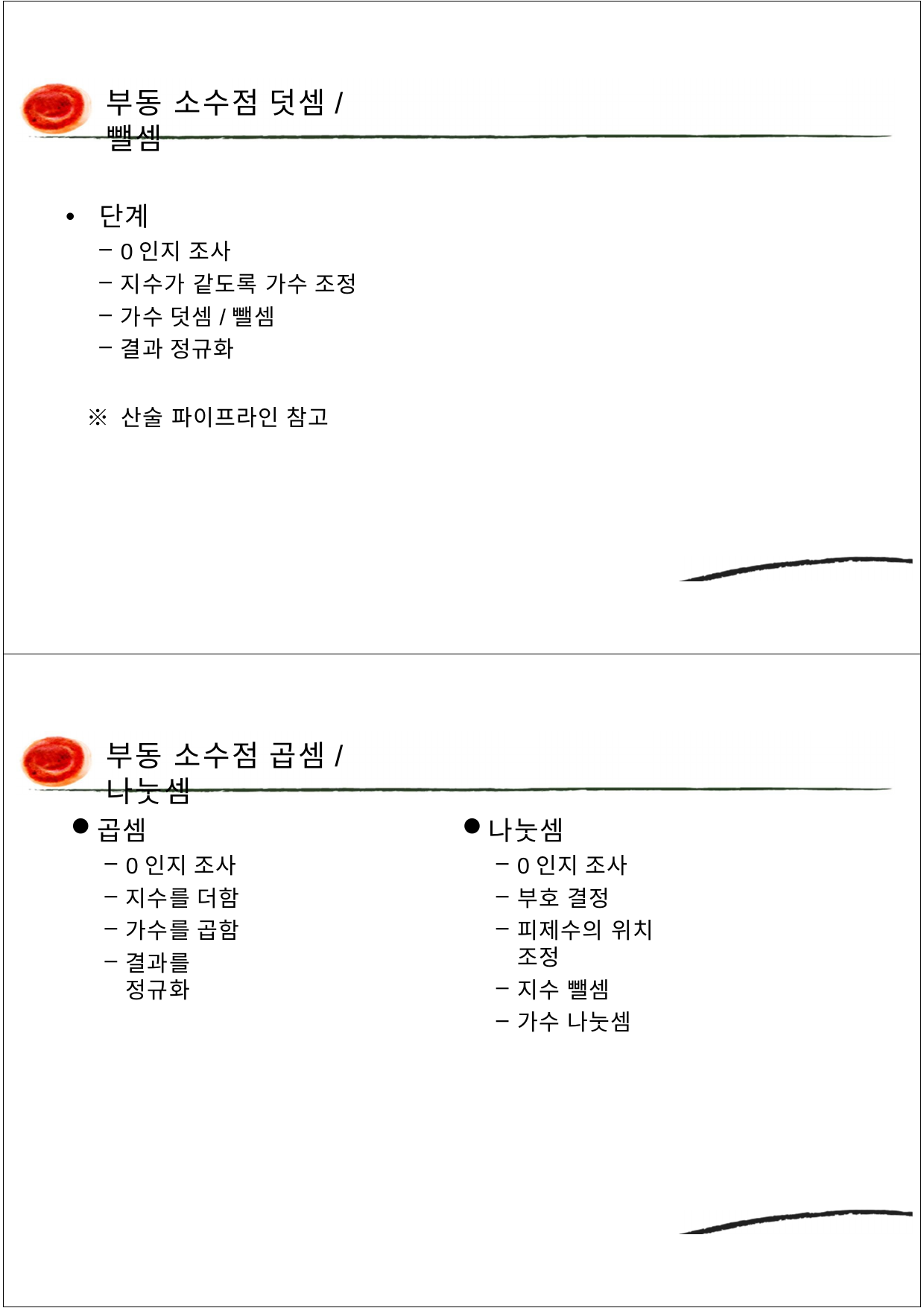

부동 소수점 덧셈/뺄셈

단계
0인지 조사
지수가 같도록 가수 조정
가수 덧셈/뺄셈
결과 정규화

※ 산술 파이프라인 참고

부동 소수점 곱셈/나눗셈
곱셈
0인지 조사
지수를 더함
가수를 곱함
결과를 정규화
나눗셈
0인지 조사
부호 결정
피제수의 위치 조정
지수 뺄셈
가수 나눗셈